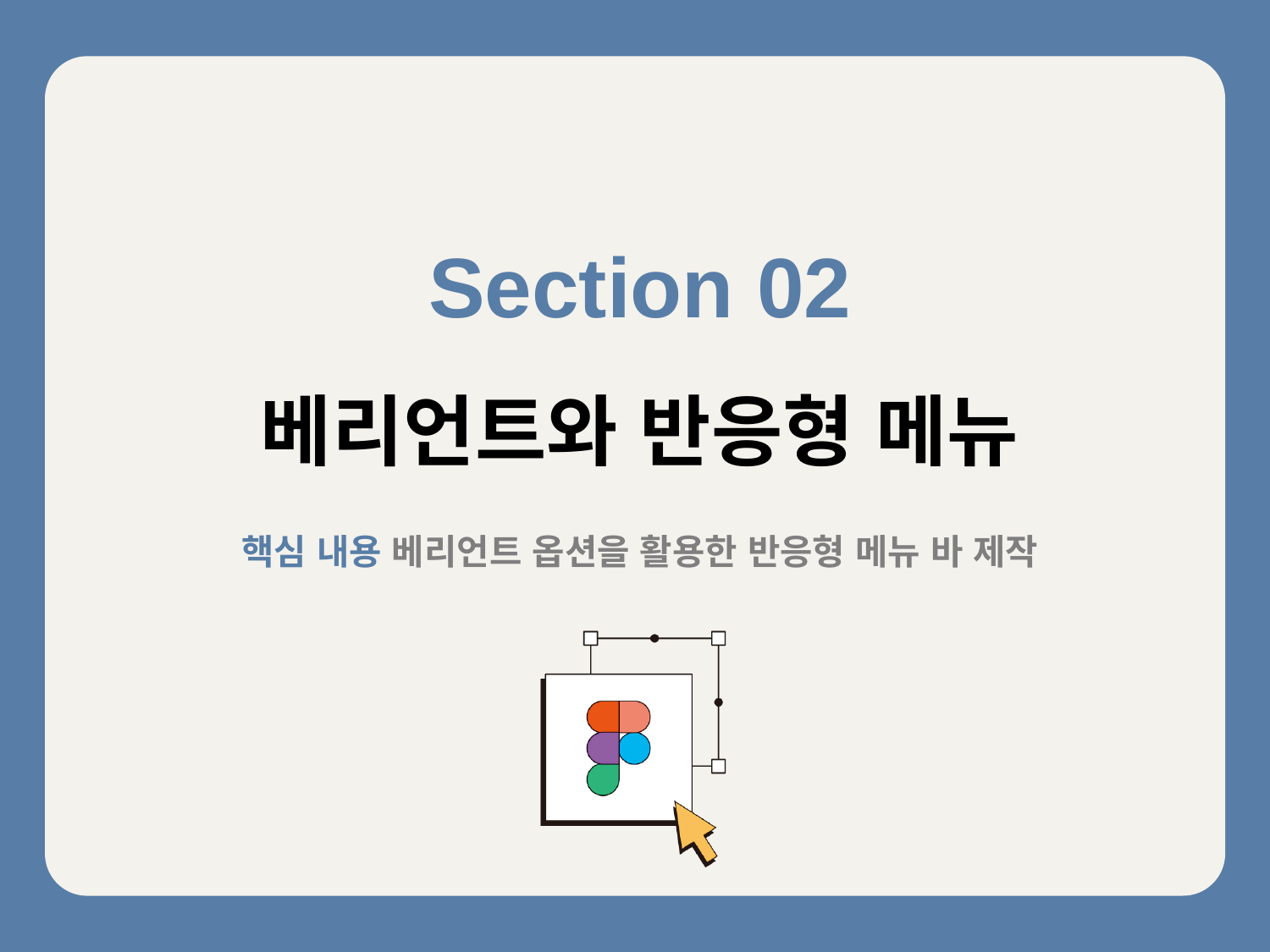

Section 02
베리언트와 반응형 메뉴
핵심 내용 베리언트 옵션을 활용한 반응형 메뉴 바 제작